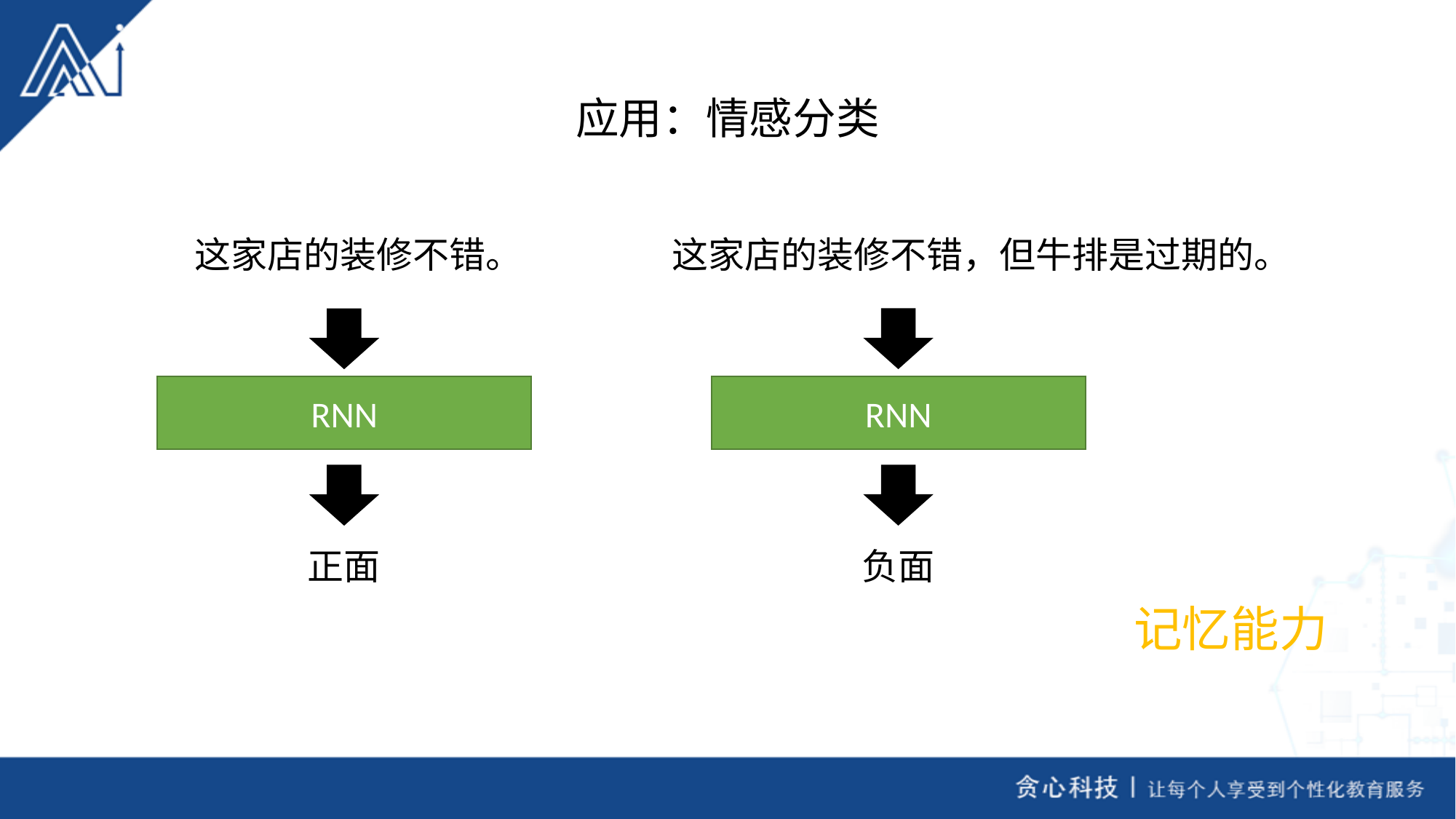

# 应用：情感分类
这家店的装修不错。

RNN

  正面
这家店的装修不错，但牛排是过期的。

RNN

  负面
记忆能力